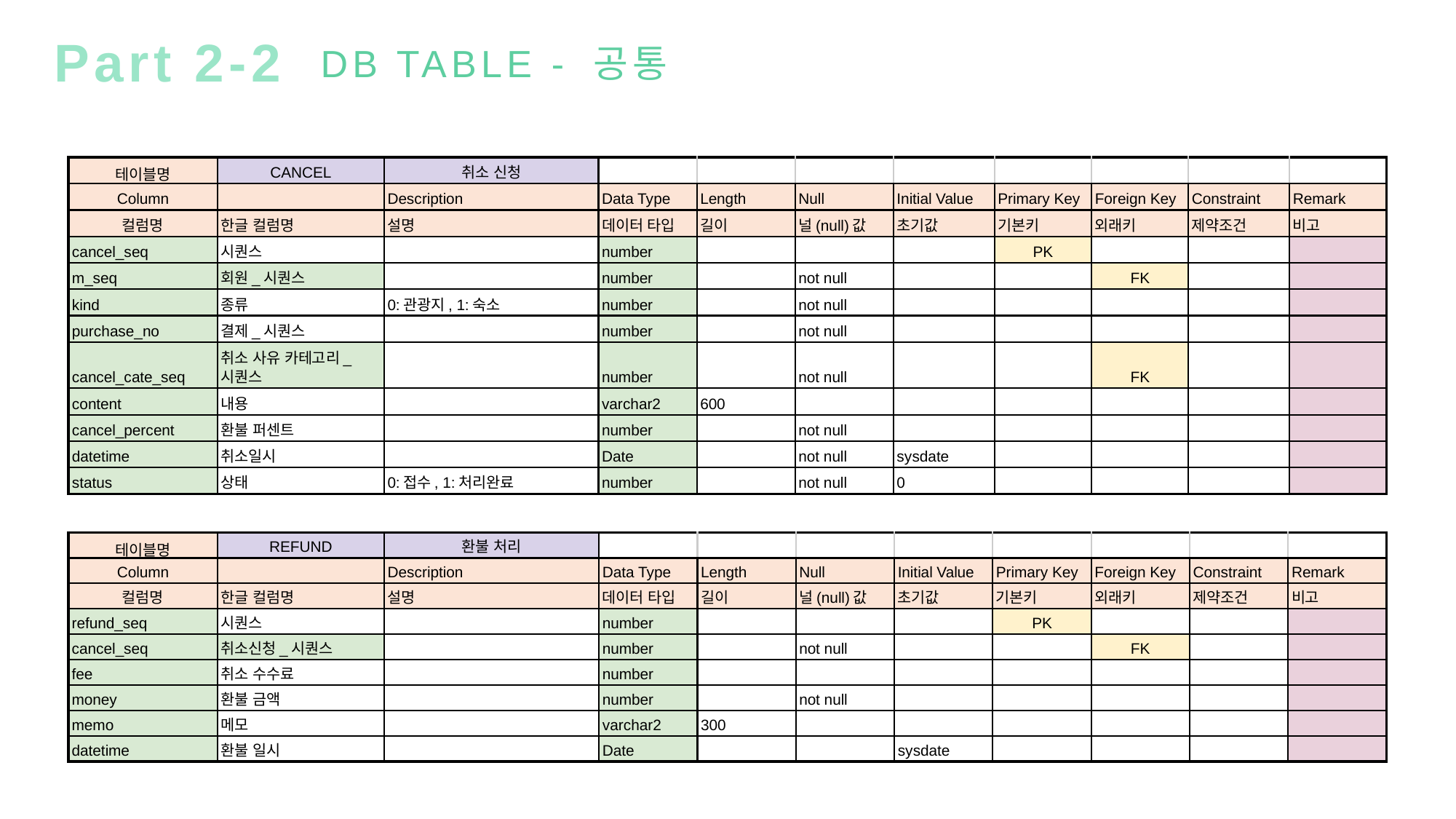

Part 2-2
DB TABLE - 공통
| 테이블명 | CANCEL | 취소 신청 |  |  |  |  |  |  |  |  |
| --- | --- | --- | --- | --- | --- | --- | --- | --- | --- | --- |
| Column |  | Description | Data Type | Length | Null | Initial Value | Primary Key | Foreign Key | Constraint | Remark |
| 컬럼명 | 한글 컬럼명 | 설명 | 데이터 타입 | 길이 | 널(null)값 | 초기값 | 기본키 | 외래키 | 제약조건 | 비고 |
| cancel\_seq | 시퀀스 |  | number |  |  |  | PK |  |  |  |
| m\_seq | 회원\_시퀀스 |  | number |  | not null |  |  | FK |  |  |
| kind | 종류 | 0:관광지, 1:숙소 | number |  | not null |  |  |  |  |  |
| purchase\_no | 결제\_시퀀스 |  | number |  | not null |  |  |  |  |  |
| cancel\_cate\_seq | 취소 사유 카테고리\_시퀀스 |  | number |  | not null |  |  | FK |  |  |
| content | 내용 |  | varchar2 | 600 |  |  |  |  |  |  |
| cancel\_percent | 환불 퍼센트 |  | number |  | not null |  |  |  |  |  |
| datetime | 취소일시 |  | Date |  | not null | sysdate |  |  |  |  |
| status | 상태 | 0:접수, 1:처리완료 | number |  | not null | 0 |  |  |  |  |
| 테이블명 | REFUND | 환불 처리 |  |  |  |  |  |  |  |  |
| --- | --- | --- | --- | --- | --- | --- | --- | --- | --- | --- |
| Column |  | Description | Data Type | Length | Null | Initial Value | Primary Key | Foreign Key | Constraint | Remark |
| 컬럼명 | 한글 컬럼명 | 설명 | 데이터 타입 | 길이 | 널(null)값 | 초기값 | 기본키 | 외래키 | 제약조건 | 비고 |
| refund\_seq | 시퀀스 |  | number |  |  |  | PK |  |  |  |
| cancel\_seq | 취소신청\_시퀀스 |  | number |  | not null |  |  | FK |  |  |
| fee | 취소 수수료 |  | number |  |  |  |  |  |  |  |
| money | 환불 금액 |  | number |  | not null |  |  |  |  |  |
| memo | 메모 |  | varchar2 | 300 |  |  |  |  |  |  |
| datetime | 환불 일시 |  | Date |  |  | sysdate |  |  |  |  |